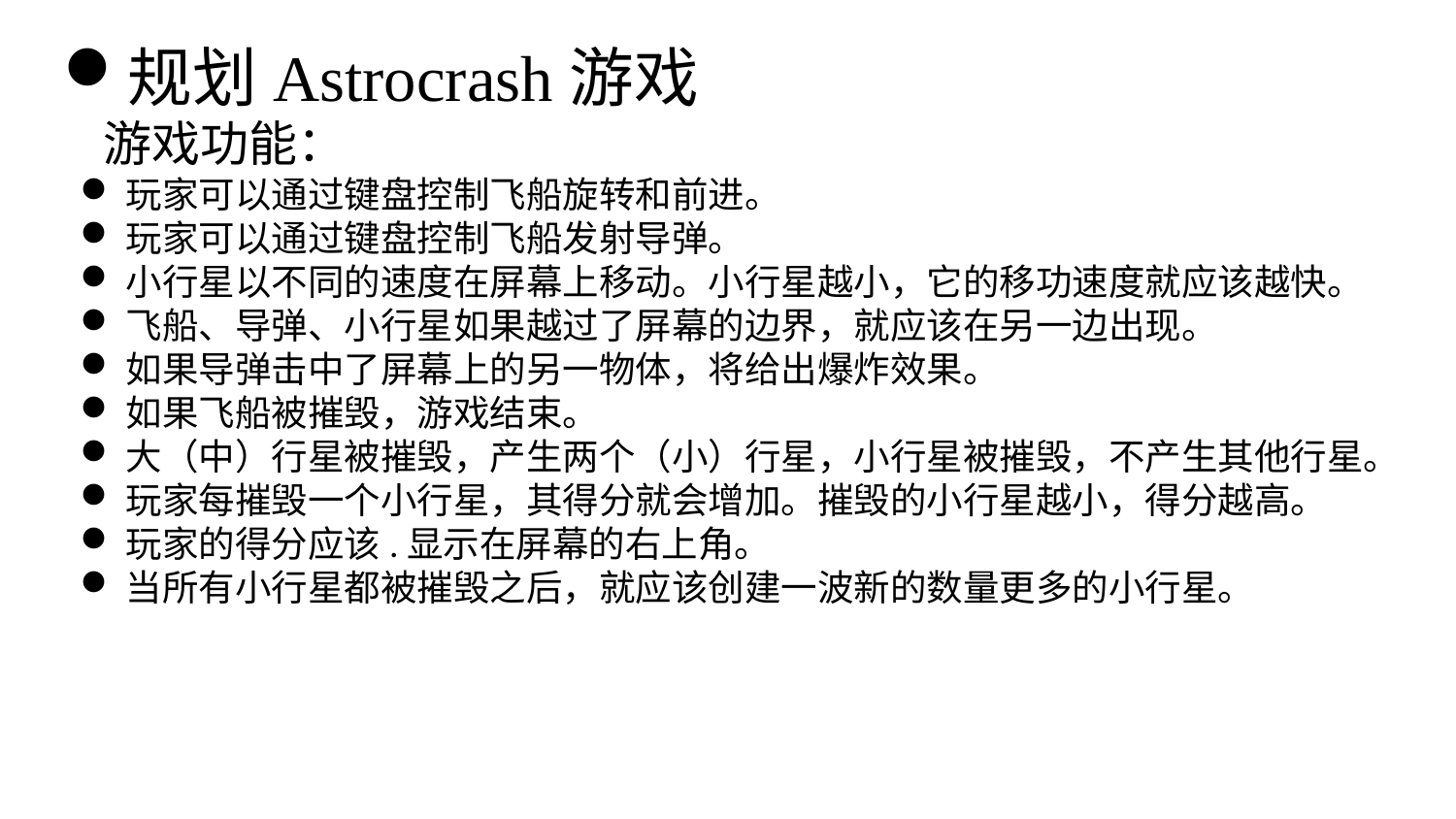

规划Astrocrash游戏
游戏功能：
玩家可以通过键盘控制飞船旋转和前进。
玩家可以通过键盘控制飞船发射导弹。
小行星以不同的速度在屏幕上移动。小行星越小，它的移功速度就应该越快。
飞船、导弹、小行星如果越过了屏幕的边界，就应该在另一边出现。
如果导弹击中了屏幕上的另一物体，将给出爆炸效果。
如果飞船被摧毁，游戏结束。
大（中）行星被摧毁，产生两个（小）行星，小行星被摧毁，不产生其他行星。
玩家每摧毁一个小行星，其得分就会增加。摧毁的小行星越小，得分越高。
玩家的得分应该.显示在屏幕的右上角。
当所有小行星都被摧毁之后，就应该创建一波新的数量更多的小行星。
9